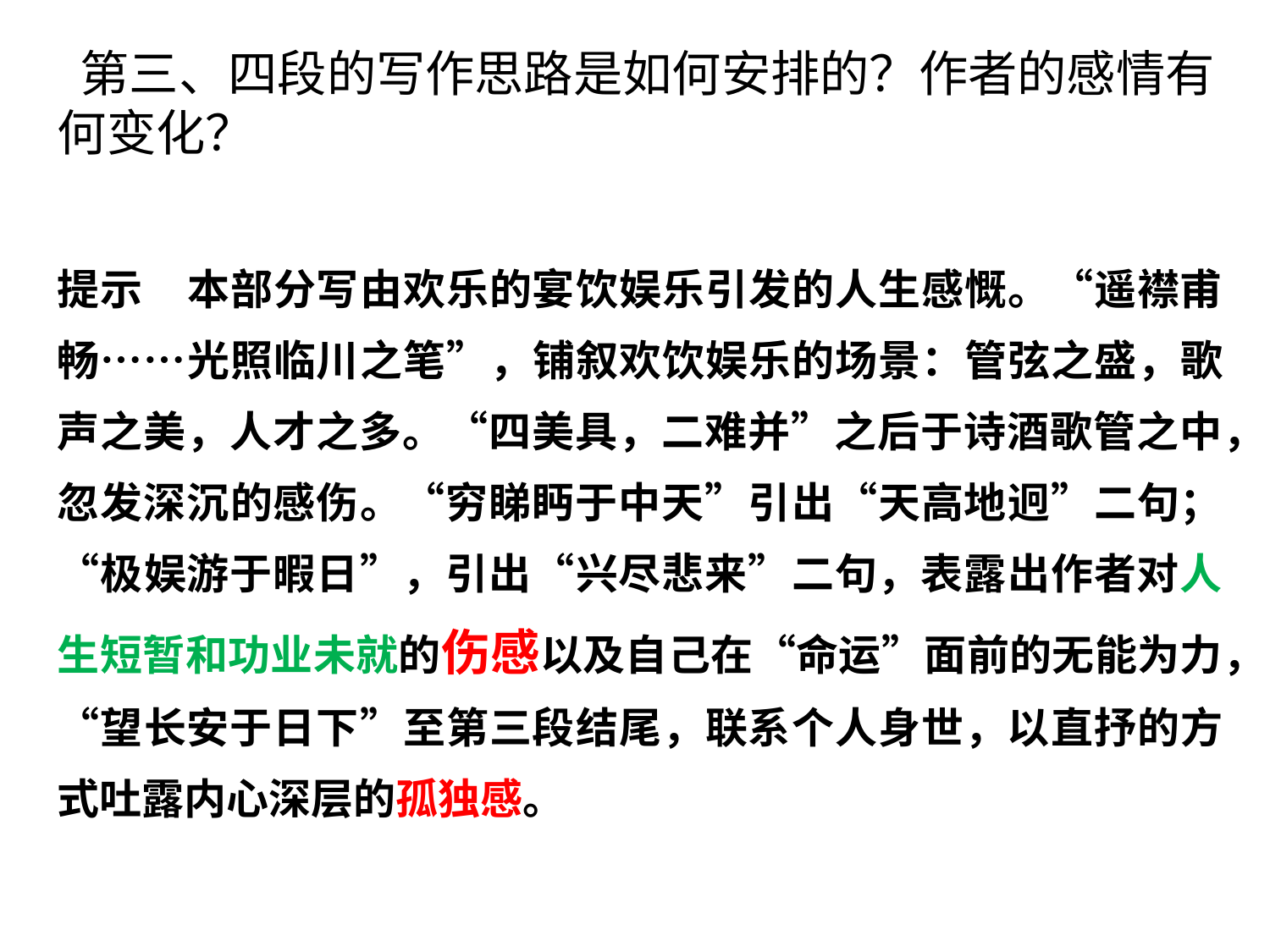

第三、四段的写作思路是如何安排的？作者的感情有何变化？
提示　本部分写由欢乐的宴饮娱乐引发的人生感慨。“遥襟甫畅……光照临川之笔”，铺叙欢饮娱乐的场景：管弦之盛，歌声之美，人才之多。“四美具，二难并”之后于诗酒歌管之中，忽发深沉的感伤。“穷睇眄于中天”引出“天高地迥”二句；“极娱游于暇日”，引出“兴尽悲来”二句，表露出作者对人生短暂和功业未就的伤感以及自己在“命运”面前的无能为力，“望长安于日下”至第三段结尾，联系个人身世，以直抒的方式吐露内心深层的孤独感。